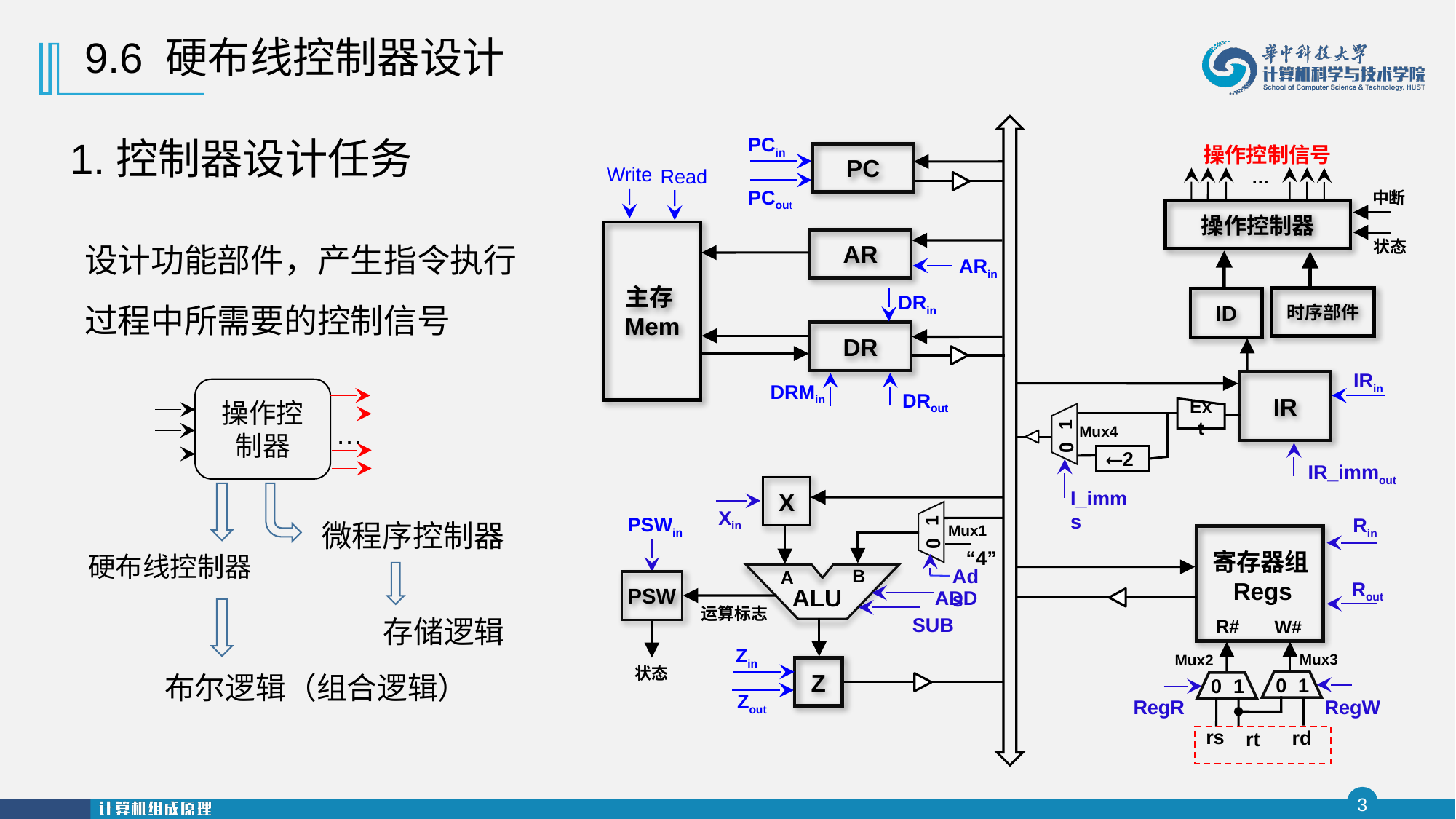

9.6 硬布线控制器设计

1.控制器设计任务
PCin
PC

PCout
Write
Read

主存Mem
AR

ARin

DRin
DR

DRMin
DRout
操作控制信号
…

中断
操作控制器

状态

时序部件
ID

IRin
IR

IR_immout
Ext
设计功能部件，产生指令执行过程中所需要的控制信号
操作控制器
1
…
Mux4

0
←2
X

B
A
ALU

Z

Xin
ADD
SUB
Zout
PSWin
PSW
状态
运算标志
1
0

“4”
Ads

Mux1
I_imms

Rin

寄存器组
Regs

Rout
R#
W#

0
1

0
1
RegR
RegW

rs
rd
rt
Mux3
Mux2
微程序控制器
硬布线控制器

存储逻辑
Zin
布尔逻辑（组合逻辑）